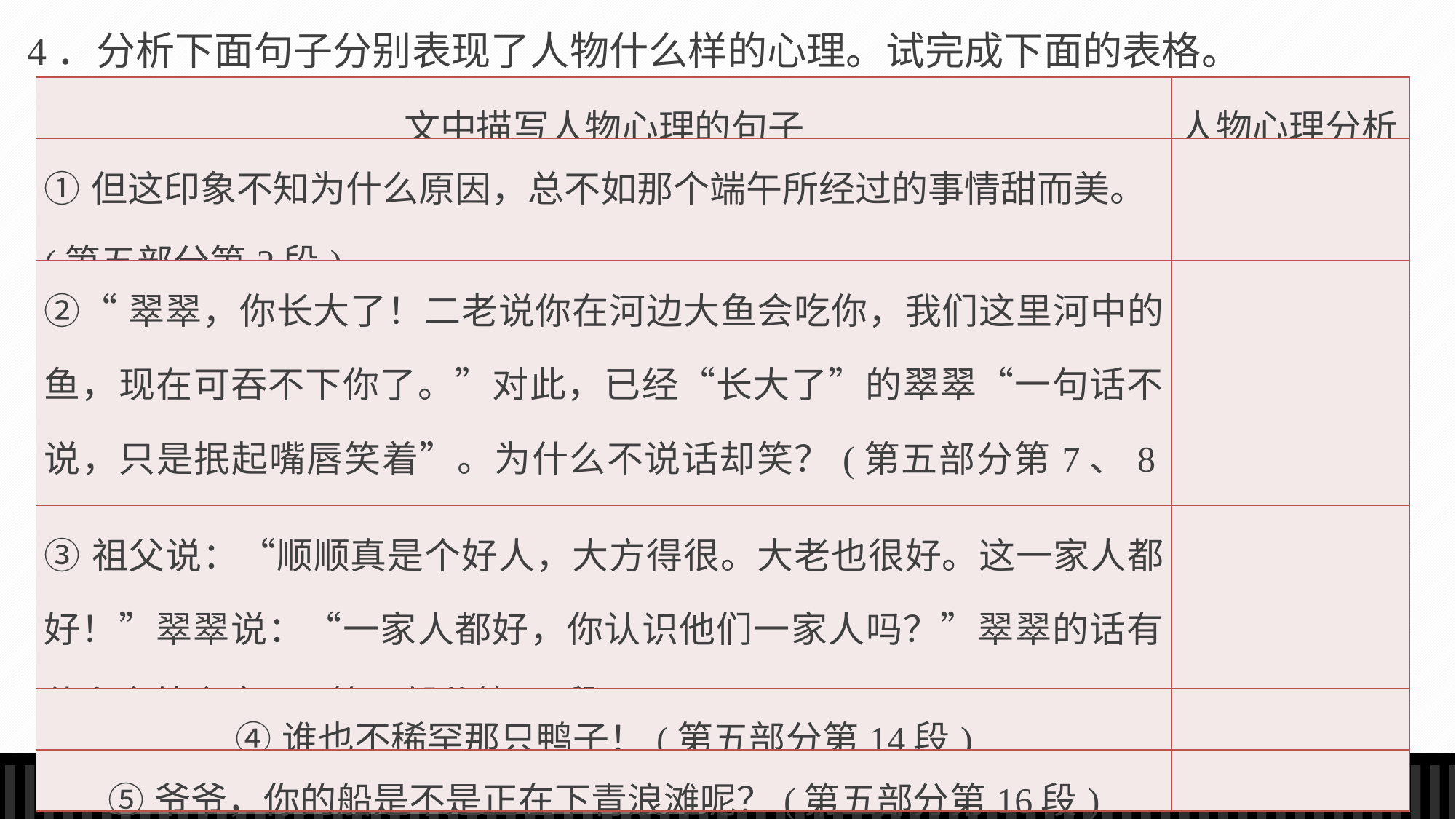

4．分析下面句子分别表现了人物什么样的心理。试完成下面的表格。
| 文中描写人物心理的句子 | 人物心理分析 |
| --- | --- |
| ①但这印象不知为什么原因，总不如那个端午所经过的事情甜而美。 (第五部分第2段) |  |
| ②“翠翠，你长大了！二老说你在河边大鱼会吃你，我们这里河中的鱼，现在可吞不下你了。”对此，已经“长大了”的翠翠“一句话不说，只是抿起嘴唇笑着”。为什么不说话却笑？(第五部分第7、8段) |  |
| ③祖父说：“顺顺真是个好人，大方得很。大老也很好。这一家人都好！”翠翠说：“一家人都好，你认识他们一家人吗？”翠翠的话有什么言外之意？(第五部分第11段) |  |
| ④谁也不稀罕那只鸭子！(第五部分第14段) |  |
| ⑤爷爷，你的船是不是正在下青浪滩呢？(第五部分第16段) |  |